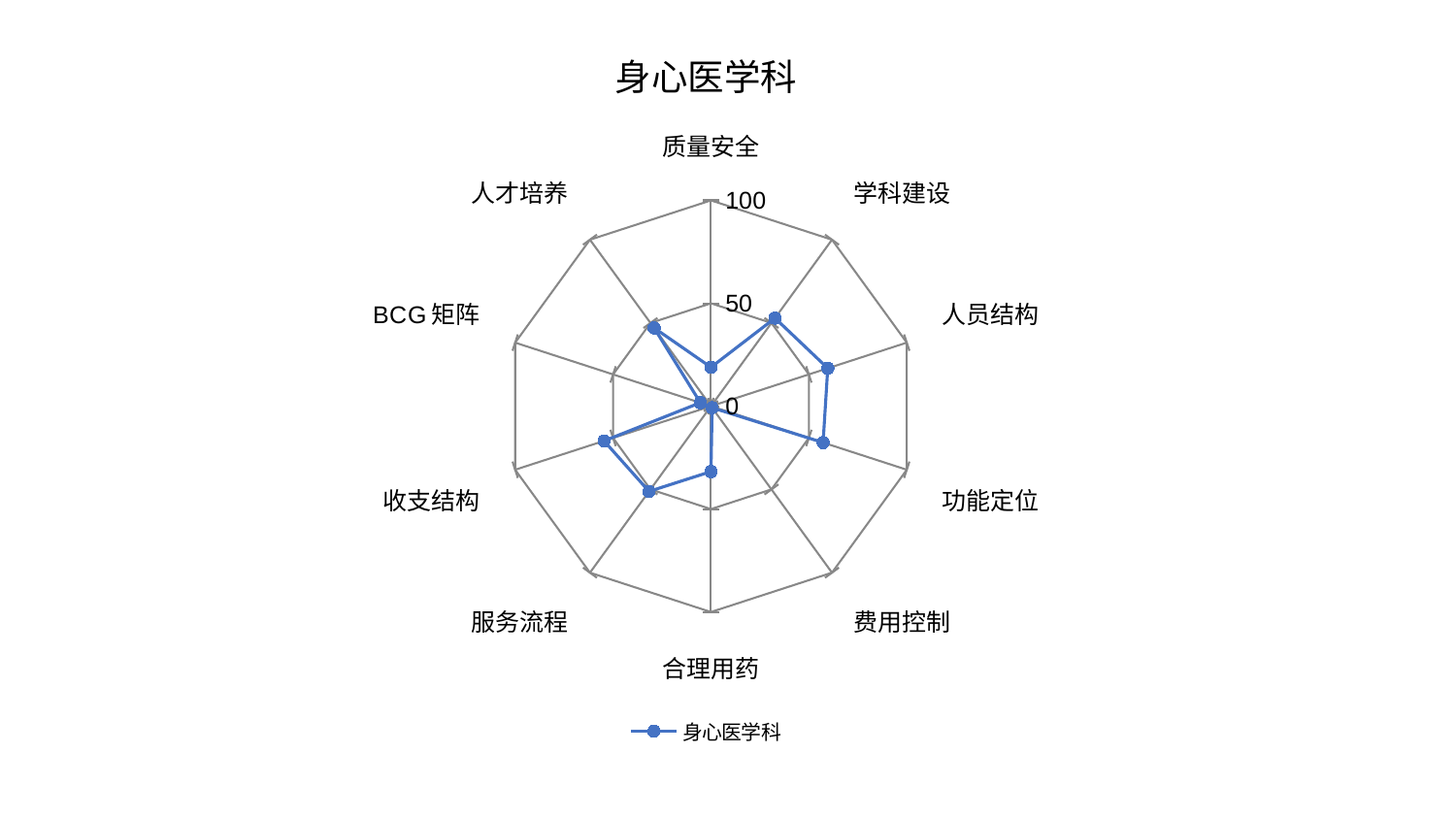

### Chart: 身心医学科

| Category | 身心医学科 |
|---|---|
| 质量安全 | 18.918583891152917 |
| 学科建设 | 52.91778516474246 |
| 人员结构 | 59.64794667097261 |
| 功能定位 | 57.27289954636482 |
| 费用控制 | 0.954570924464401 |
| 合理用药 | 31.786131611100362 |
| 服务流程 | 51.19211322916492 |
| 收支结构 | 54.63128821625712 |
| BCG矩阵 | 5.433975477668895 |
| 人才培养 | 47.04826157009936 |
96